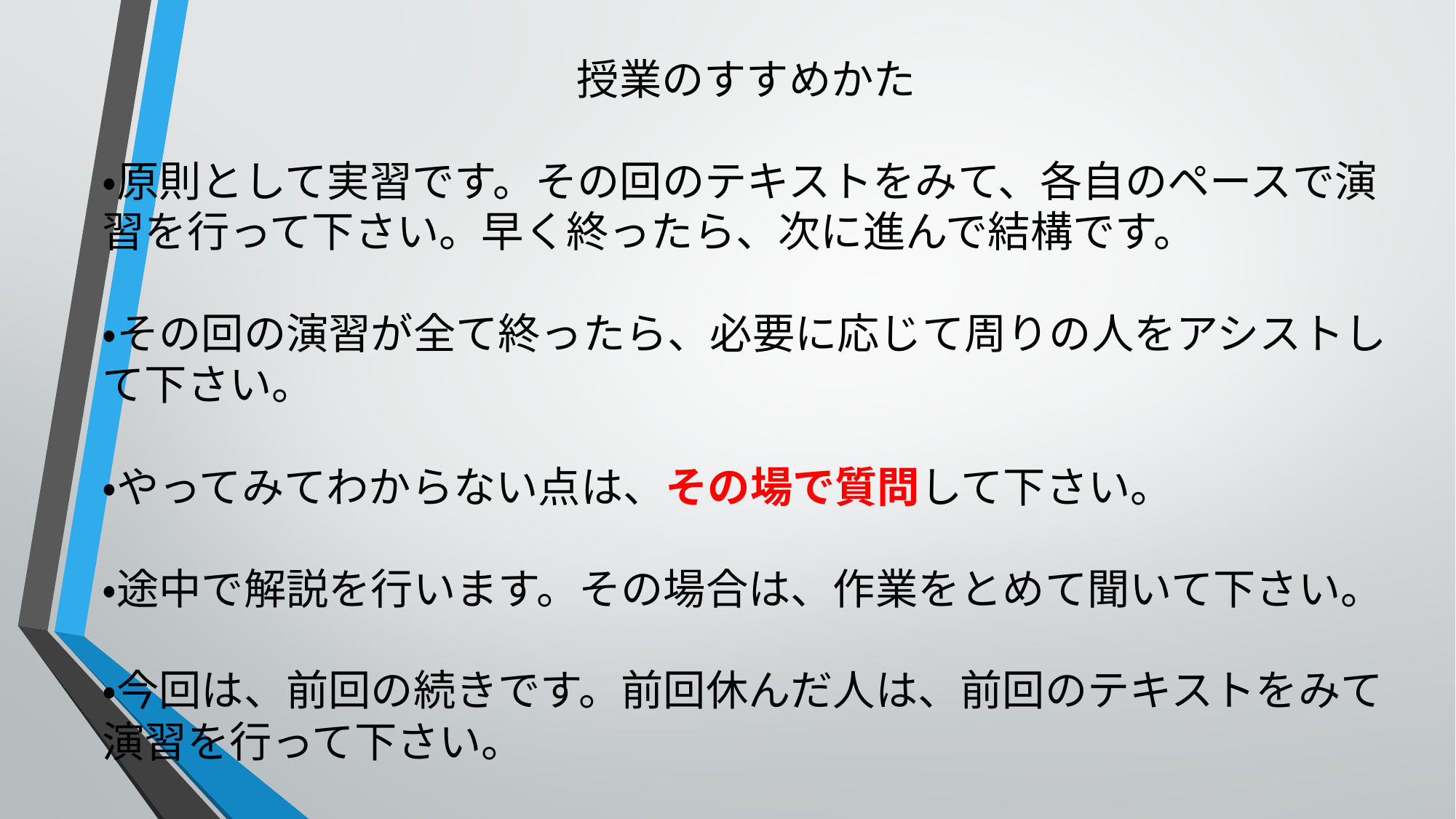

授業のすすめかた

・原則として実習です。その回のテキストをみて、各自のペースで演習を行って下さい。早く終ったら、次に進んで結構です。

・その回の演習が全て終ったら、必要に応じて周りの人をアシストして下さい。

・やってみてわからない点は、その場で質問して下さい。

・途中で解説を行います。その場合は、作業をとめて聞いて下さい。

・今回は、前回の続きです。前回休んだ人は、前回のテキストをみて演習を行って下さい。